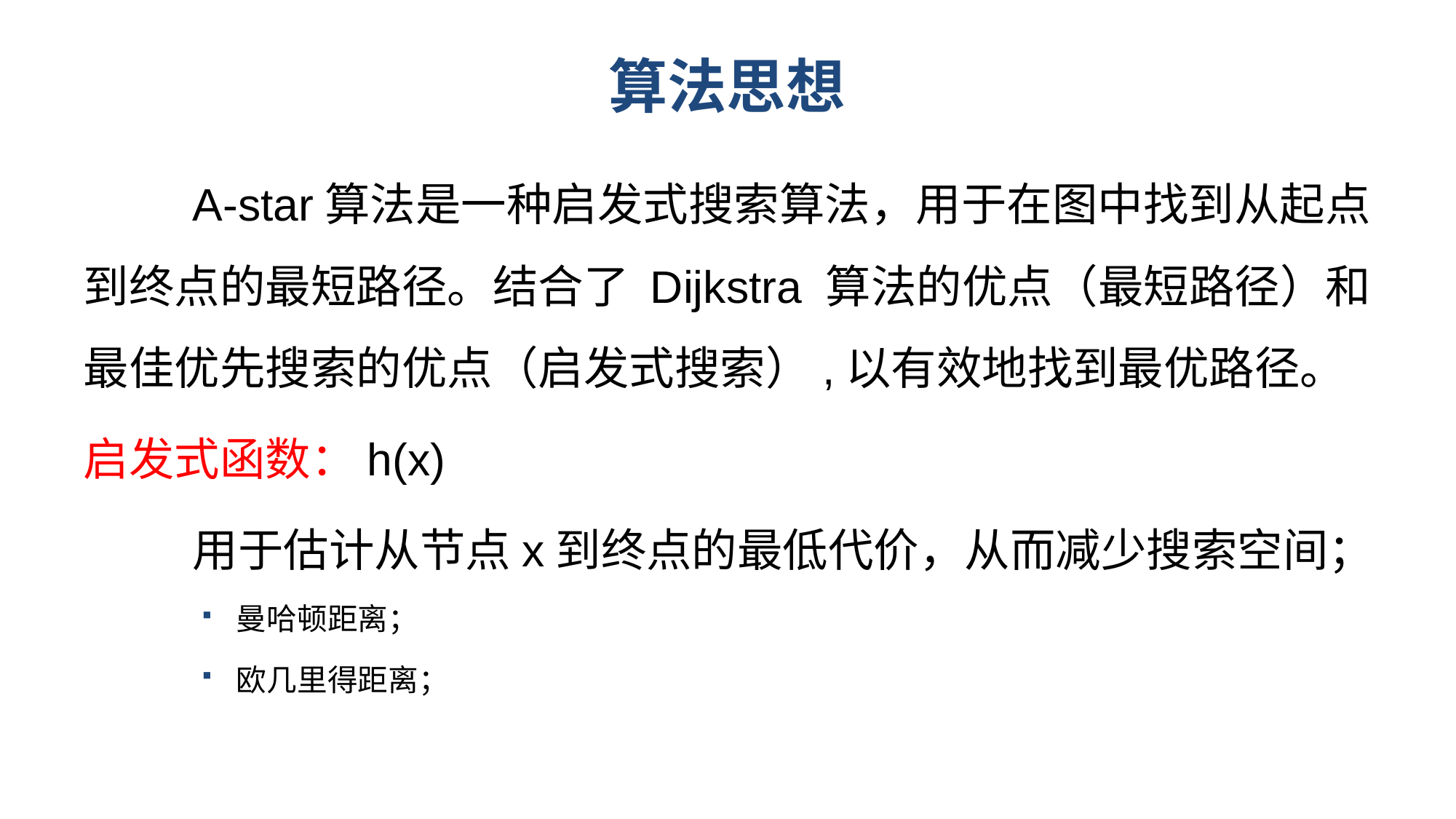

# 算法思想
	A-star算法是一种启发式搜索算法，用于在图中找到从起点到终点的最短路径。结合了 Dijkstra 算法的优点（最短路径）和最佳优先搜索的优点（启发式搜索）,以有效地找到最优路径。
启发式函数：h(x)
	用于估计从节点x到终点的最低代价，从而减少搜索空间；
曼哈顿距离；
欧几里得距离；